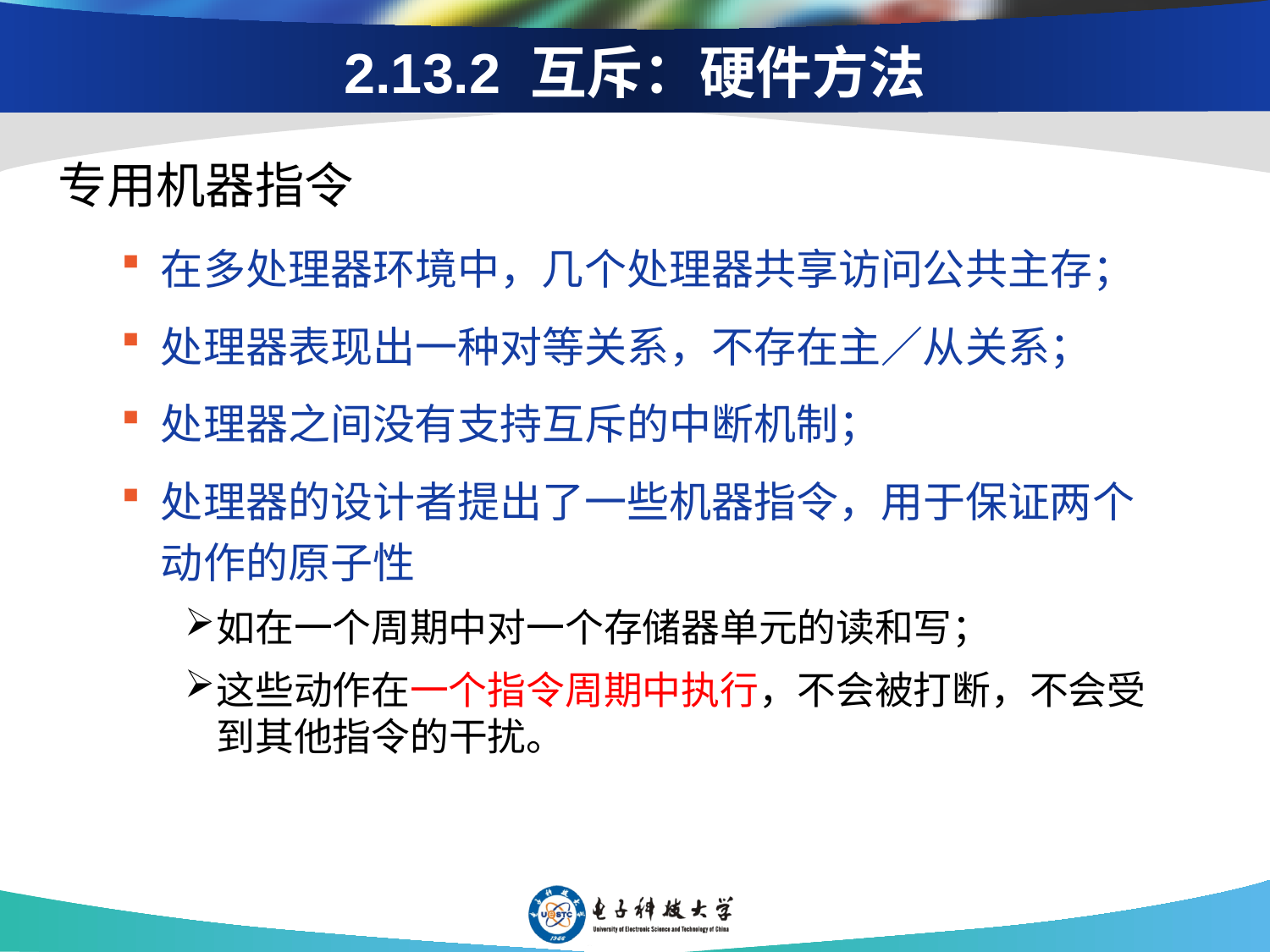

# 2.13.2 互斥：硬件方法
专用机器指令
在多处理器环境中，几个处理器共享访问公共主存；
处理器表现出一种对等关系，不存在主／从关系；
处理器之间没有支持互斥的中断机制；
处理器的设计者提出了一些机器指令，用于保证两个动作的原子性
如在一个周期中对一个存储器单元的读和写；
这些动作在一个指令周期中执行，不会被打断，不会受到其他指令的干扰。